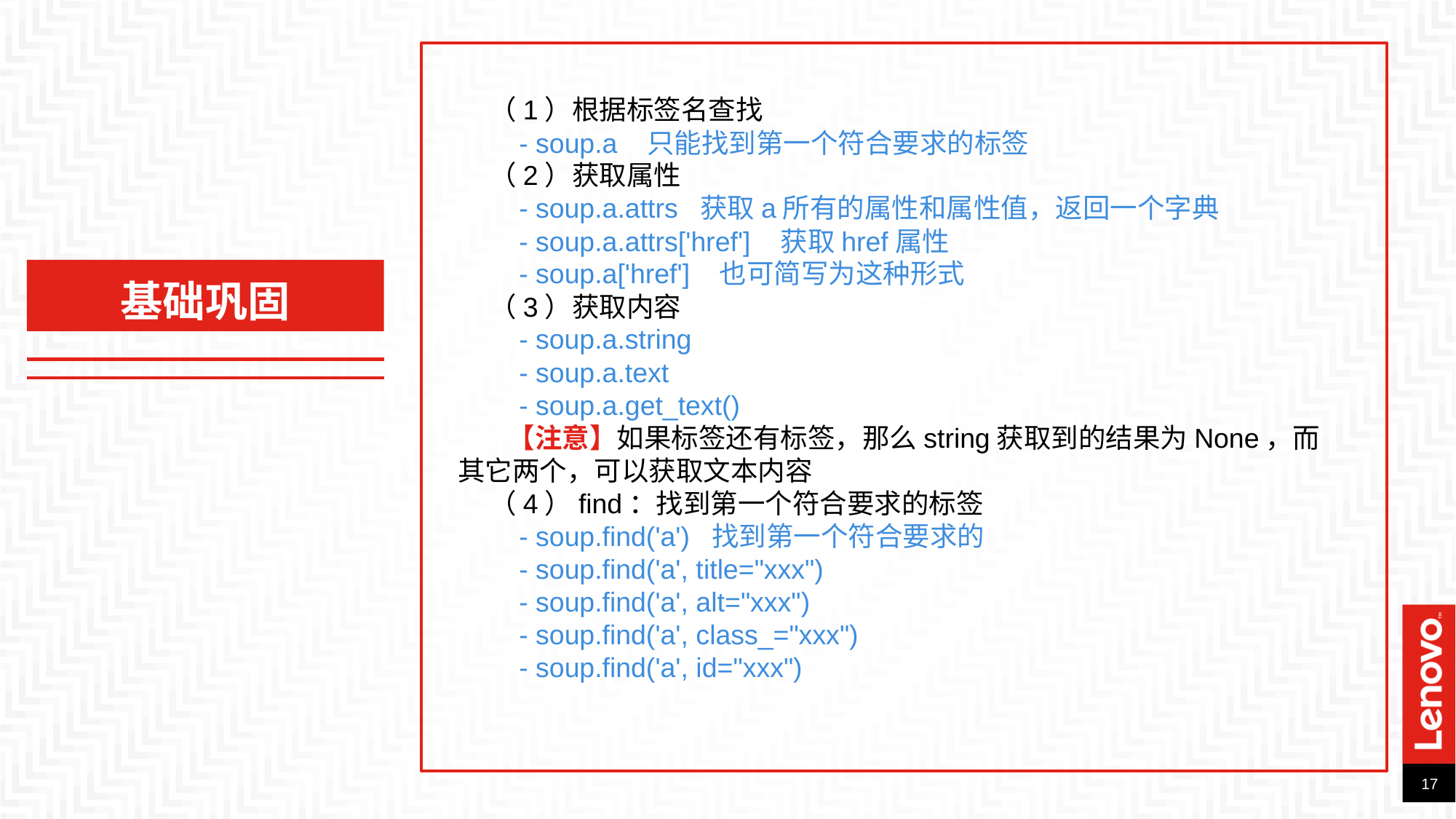

（1）根据标签名查找
        - soup.a   只能找到第一个符合要求的标签
    （2）获取属性
        - soup.a.attrs  获取a所有的属性和属性值，返回一个字典
        - soup.a.attrs['href']   获取href属性
        - soup.a['href']   也可简写为这种形式
    （3）获取内容
        - soup.a.string
        - soup.a.text
        - soup.a.get_text()
       【注意】如果标签还有标签，那么string获取到的结果为None，而其它两个，可以获取文本内容
    （4）find：找到第一个符合要求的标签
        - soup.find('a')  找到第一个符合要求的
        - soup.find('a', title="xxx")
        - soup.find('a', alt="xxx")
        - soup.find('a', class_="xxx")
        - soup.find('a', id="xxx")

基础巩固